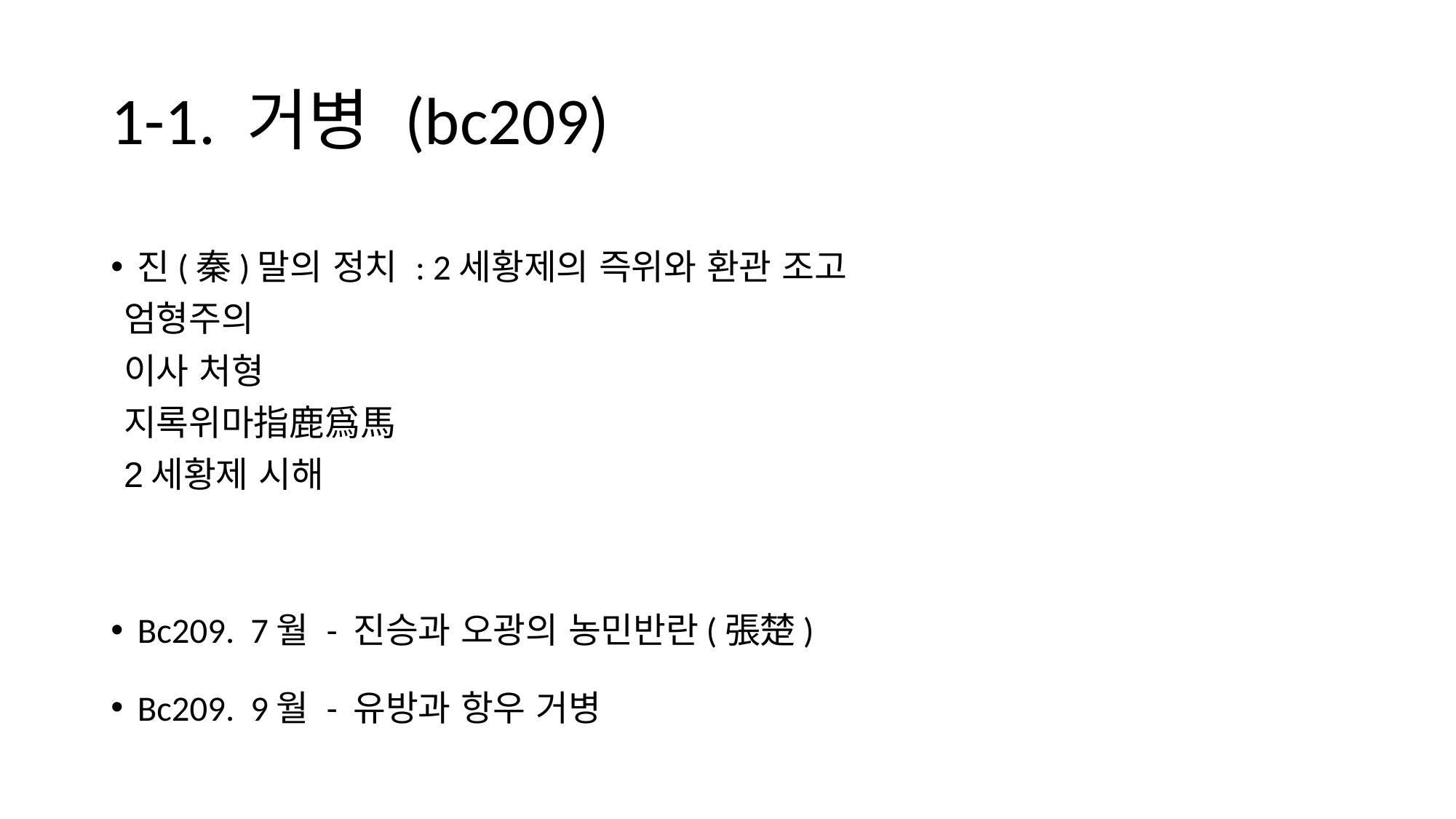

# 1-1. 거병 (bc209)
진(秦)말의 정치 : 2세황제의 즉위와 환관 조고
			엄형주의
			이사 처형
			지록위마指鹿爲馬
			2세황제 시해

Bc209.  7월 - 진승과 오광의 농민반란(張楚)
Bc209.  9월 - 유방과 항우 거병